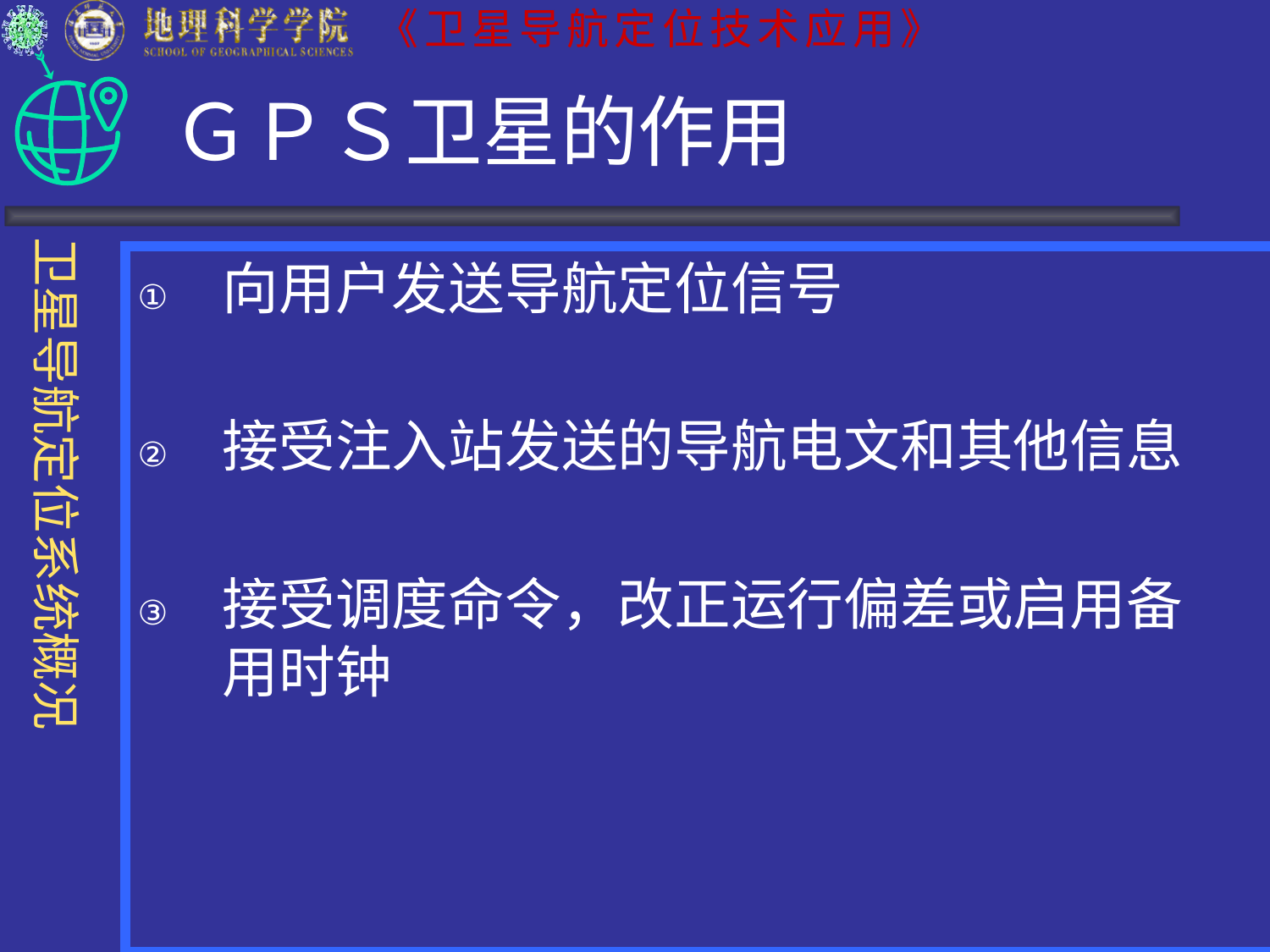

# ＧＰＳ卫星的作用
向用户发送导航定位信号

接受注入站发送的导航电文和其他信息

接受调度命令，改正运行偏差或启用备用时钟